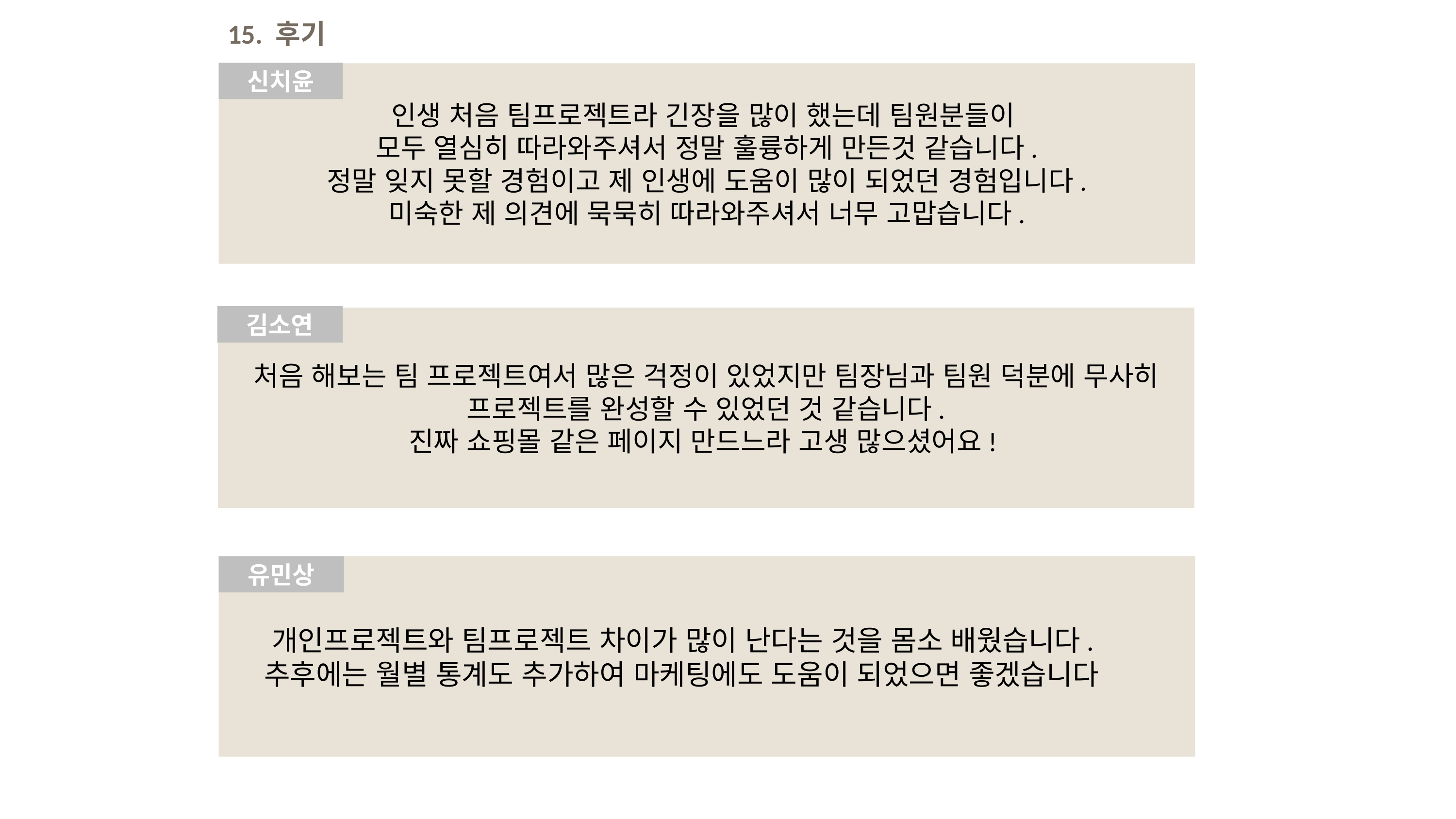

15. 후기
신치윤
인생 처음 팀프로젝트라 긴장을 많이 했는데 팀원분들이
모두 열심히 따라와주셔서 정말 훌륭하게 만든것 같습니다.
정말 잊지 못할 경험이고 제 인생에 도움이 많이 되었던 경험입니다.
미숙한 제 의견에 묵묵히 따라와주셔서 너무 고맙습니다.
김소연
처음 해보는 팀 프로젝트여서 많은 걱정이 있었지만 팀장님과 팀원 덕분에 무사히 프로젝트를 완성할 수 있었던 것 같습니다.
진짜 쇼핑몰 같은 페이지 만드느라 고생 많으셨어요!
유민상
     개인프로젝트와 팀프로젝트 차이가 많이 난다는 것을 몸소 배웠습니다.
    추후에는 월별 통계도 추가하여 마케팅에도 도움이 되었으면 좋겠습니다